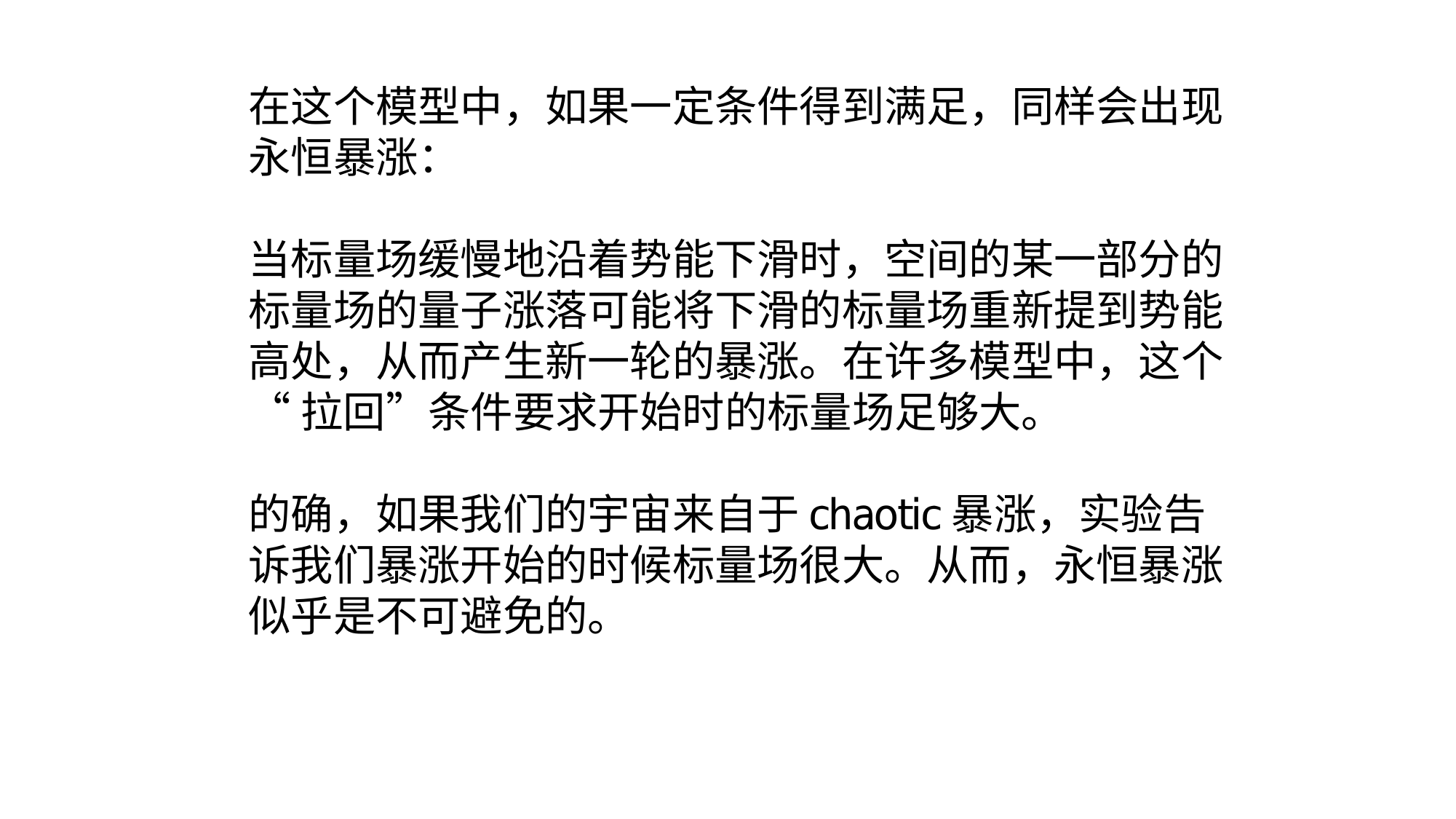

在这个模型中，如果一定条件得到满足，同样会出现
永恒暴涨：

当标量场缓慢地沿着势能下滑时，空间的某一部分的
标量场的量子涨落可能将下滑的标量场重新提到势能
高处，从而产生新一轮的暴涨。在许多模型中，这个
“拉回”条件要求开始时的标量场足够大。

的确，如果我们的宇宙来自于chaotic暴涨，实验告
诉我们暴涨开始的时候标量场很大。从而，永恒暴涨
似乎是不可避免的。